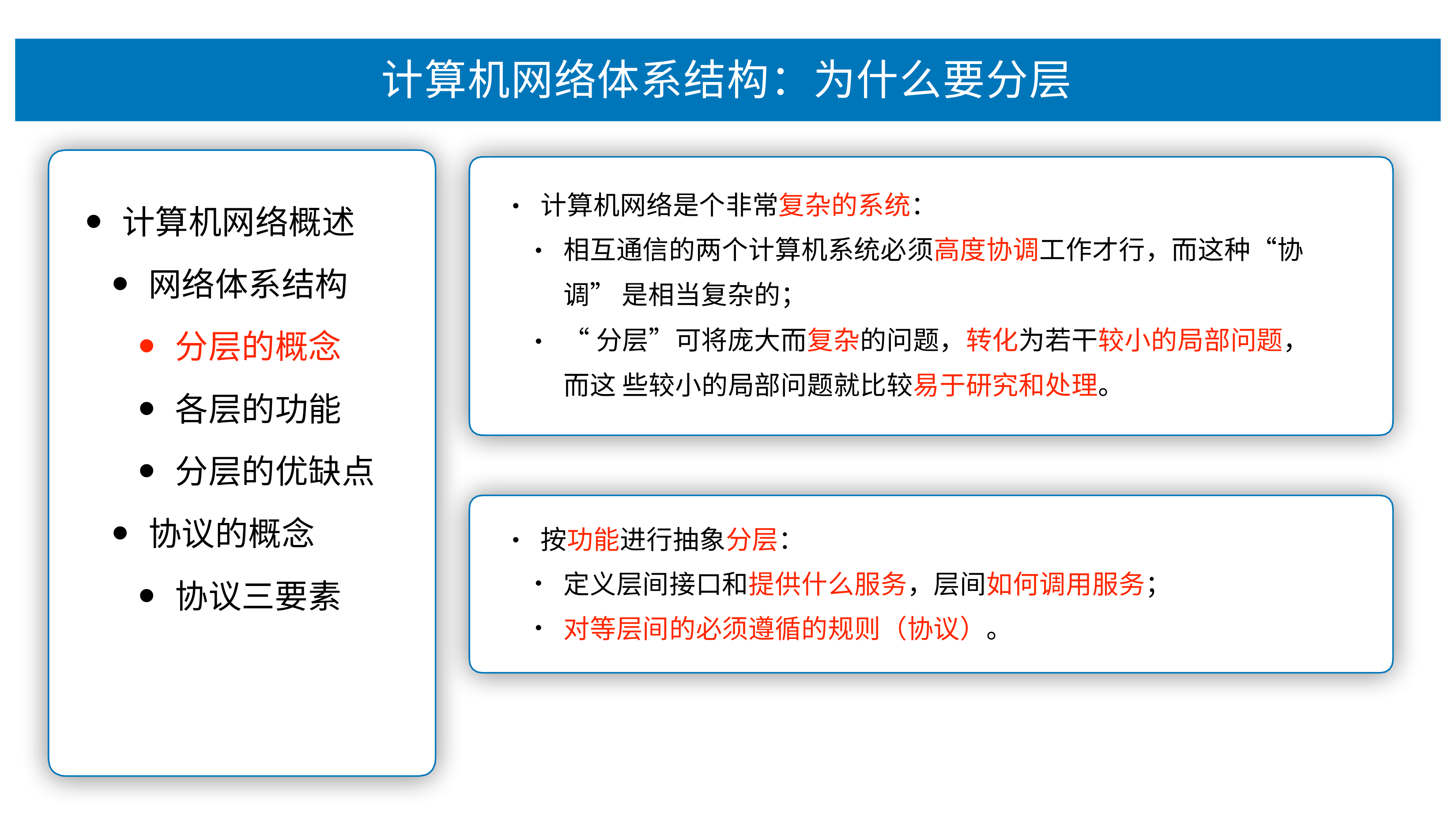

# 计算机⽹络体系结构：为什么要分层

计算机⽹络是个⾮常复杂的系统：
•
计算机⽹络概述
⽹络体系结构
分层的概念
各层的功能
分层的优缺点
协议的概念
协议三要素
相互通信的两个计算机系统必须⾼度协调⼯作才⾏，⽽这种“协调” 是相当复杂的；
“分层”可将庞⼤⽽复杂的问题，转化为若⼲较⼩的局部问题，⽽这 些较⼩的局部问题就⽐较易于研究和处理。
•
•

按功能进⾏抽象分层：
•
定义层间接⼝和提供什么服务，层间如何调⽤服务；
对等层间的必须遵循的规则（协议）。